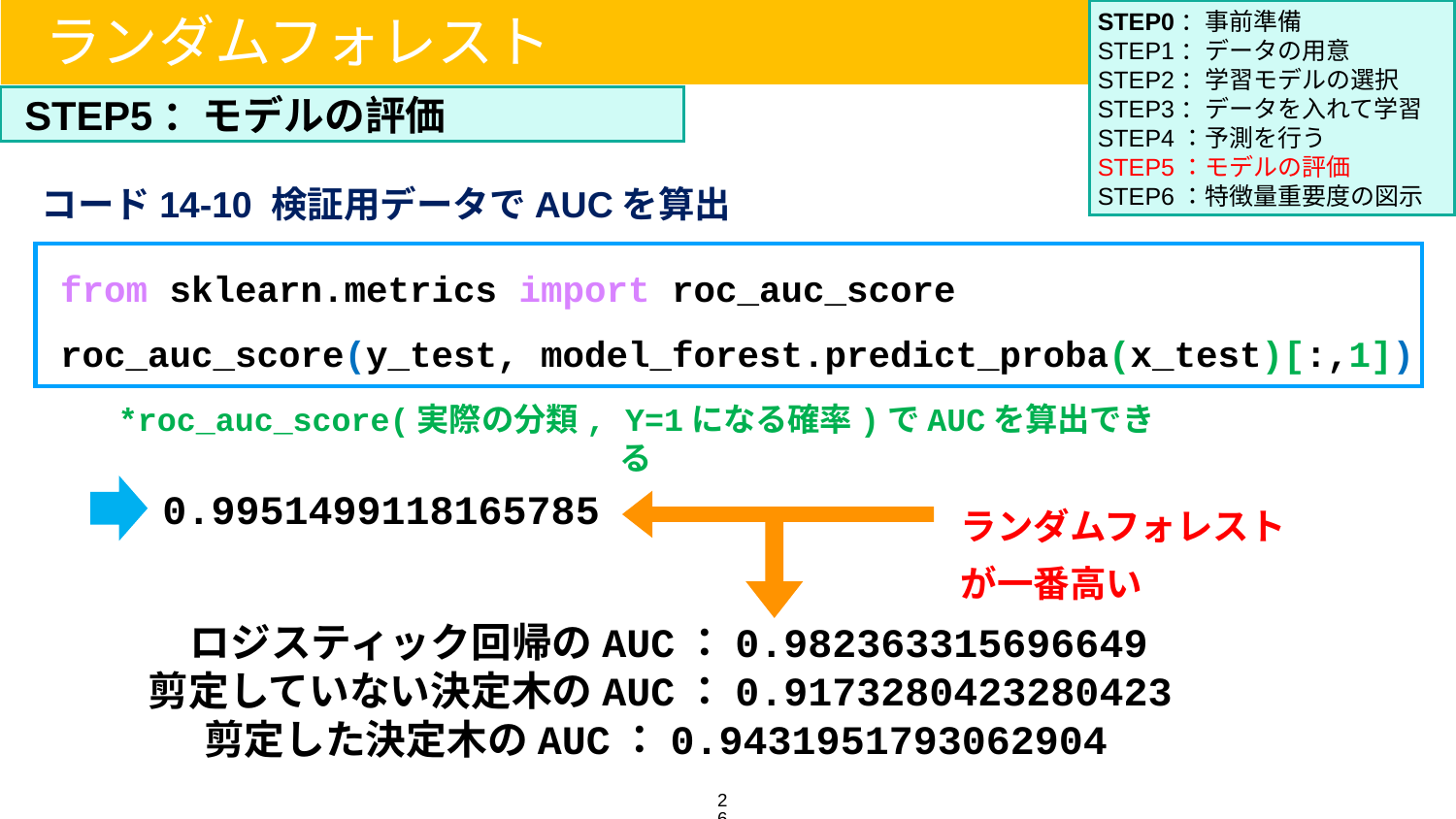

STEP0：事前準備
STEP1：データの用意
STEP2：学習モデルの選択
STEP3：データを入れて学習
STEP4：予測を行う
STEP5：モデルの評価
STEP6：特徴量重要度の図示

ランダムフォレスト
STEP5：モデルの評価
コード14-10 検証用データでAUCを算出
from sklearn.metrics import roc_auc_score
roc_auc_score(y_test, model_forest.predict_proba(x_test)[:,1])
*roc_auc_score(実際の分類, Y=1になる確率)でAUCを算出できる
0.9951499118165785

ランダムフォレストが一番高い

ロジスティック回帰のAUC：0.982363315696649
剪定していない決定木のAUC：0.9173280423280423
     剪定した決定木のAUC：0.9431951793062904
26